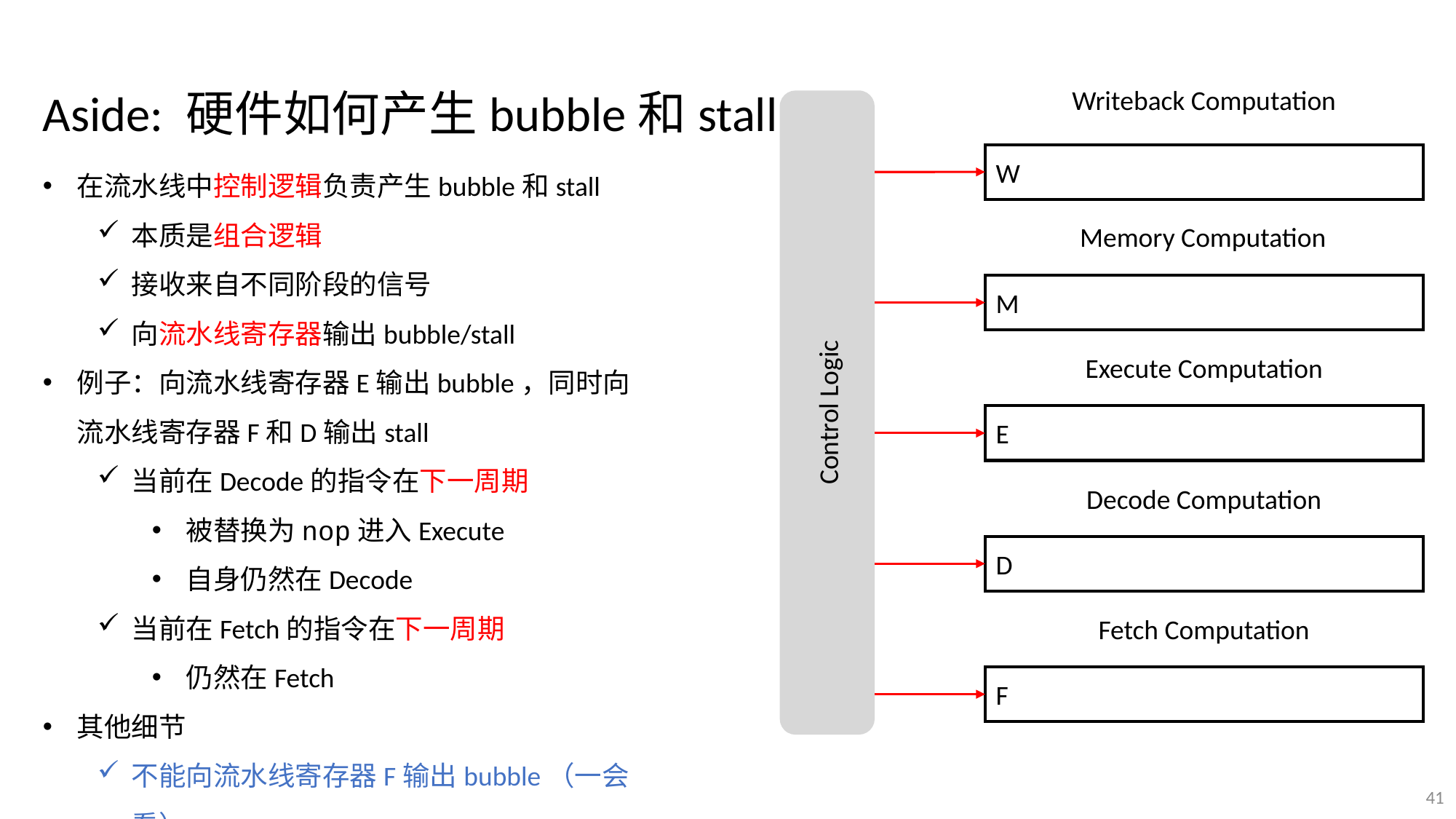

Aside: 硬件如何产生bubble和stall
Writeback Computation
Control Logic
W
在流水线中控制逻辑负责产生bubble和stall
本质是组合逻辑
接收来自不同阶段的信号
向流水线寄存器输出bubble/stall
例子：向流水线寄存器E输出bubble，同时向流水线寄存器F和D输出stall
当前在Decode的指令在下一周期
被替换为nop进入Execute
自身仍然在Decode
当前在Fetch的指令在下一周期
仍然在Fetch
其他细节
不能向流水线寄存器F输出bubble（一会看）
Memory Computation
M
Execute Computation
E
Decode Computation
D
Fetch Computation
F
41